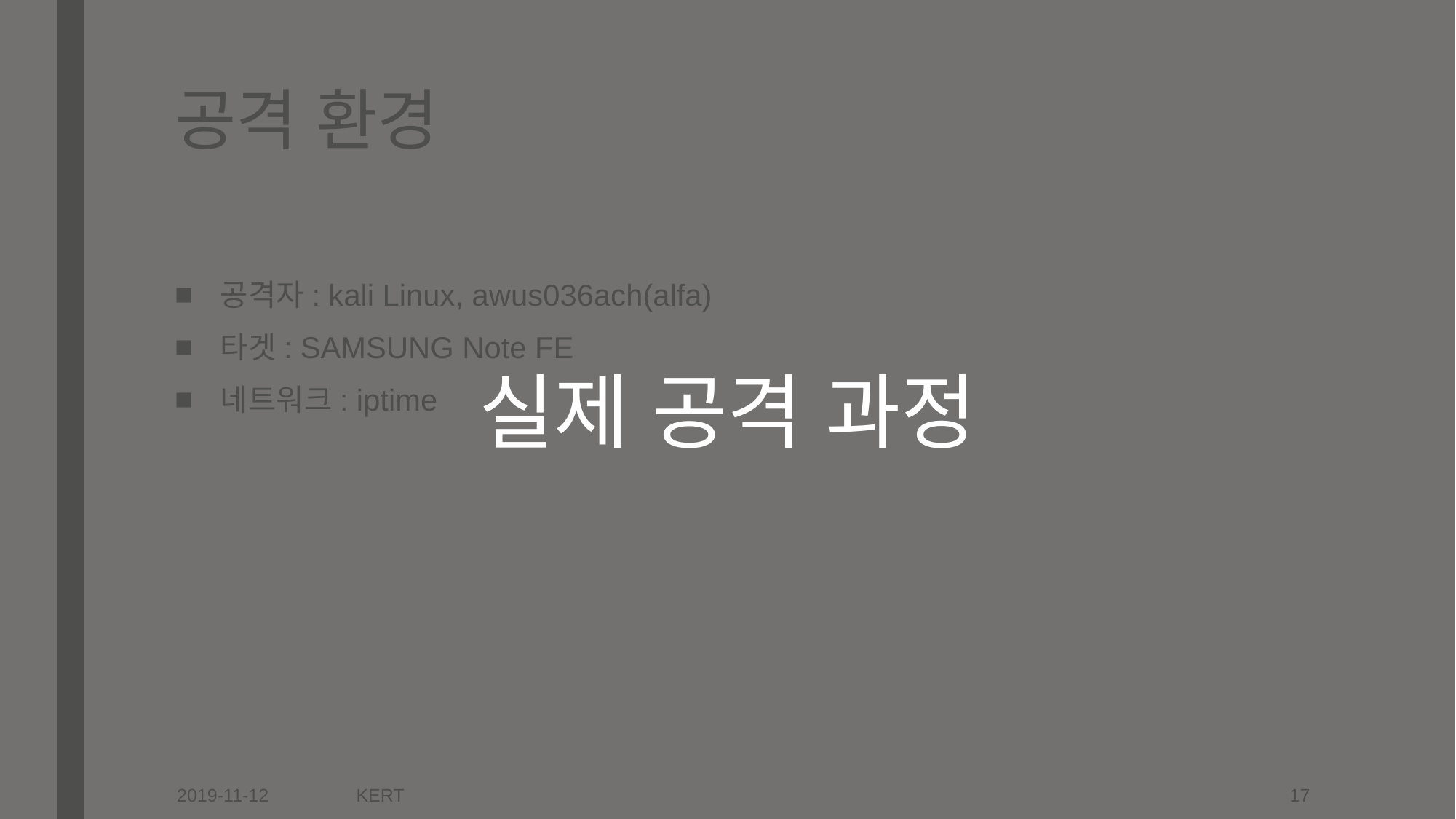

실제 공격 과정
# 공격 환경
공격자: kali Linux, awus036ach(alfa)
타겟: SAMSUNG Note FE
네트워크: iptime
2019-11-12
KERT
17